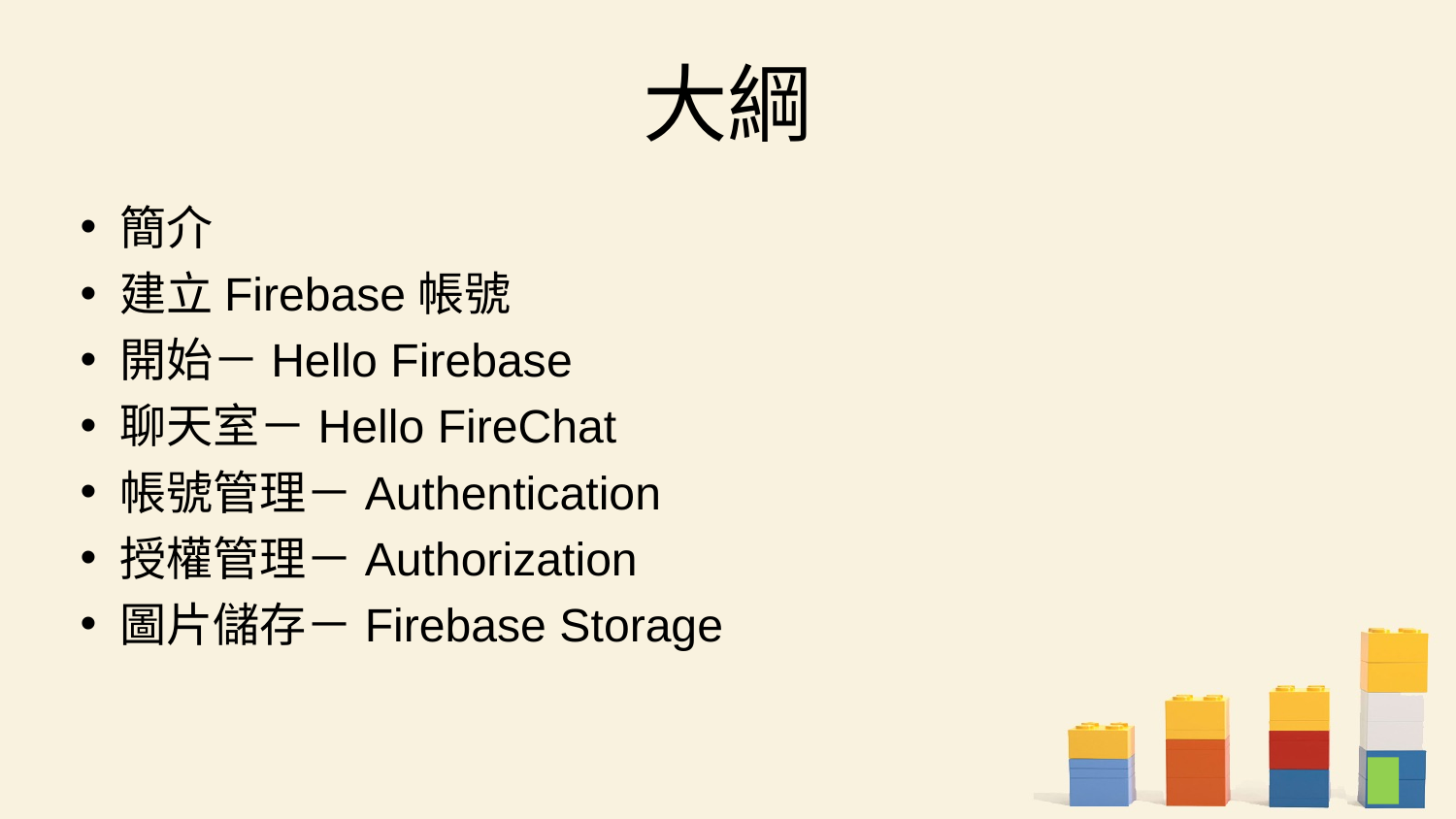

# 大綱
簡介
建立Firebase帳號
開始－Hello Firebase
聊天室－Hello FireChat
帳號管理－Authentication
授權管理－Authorization
圖片儲存－Firebase Storage
2